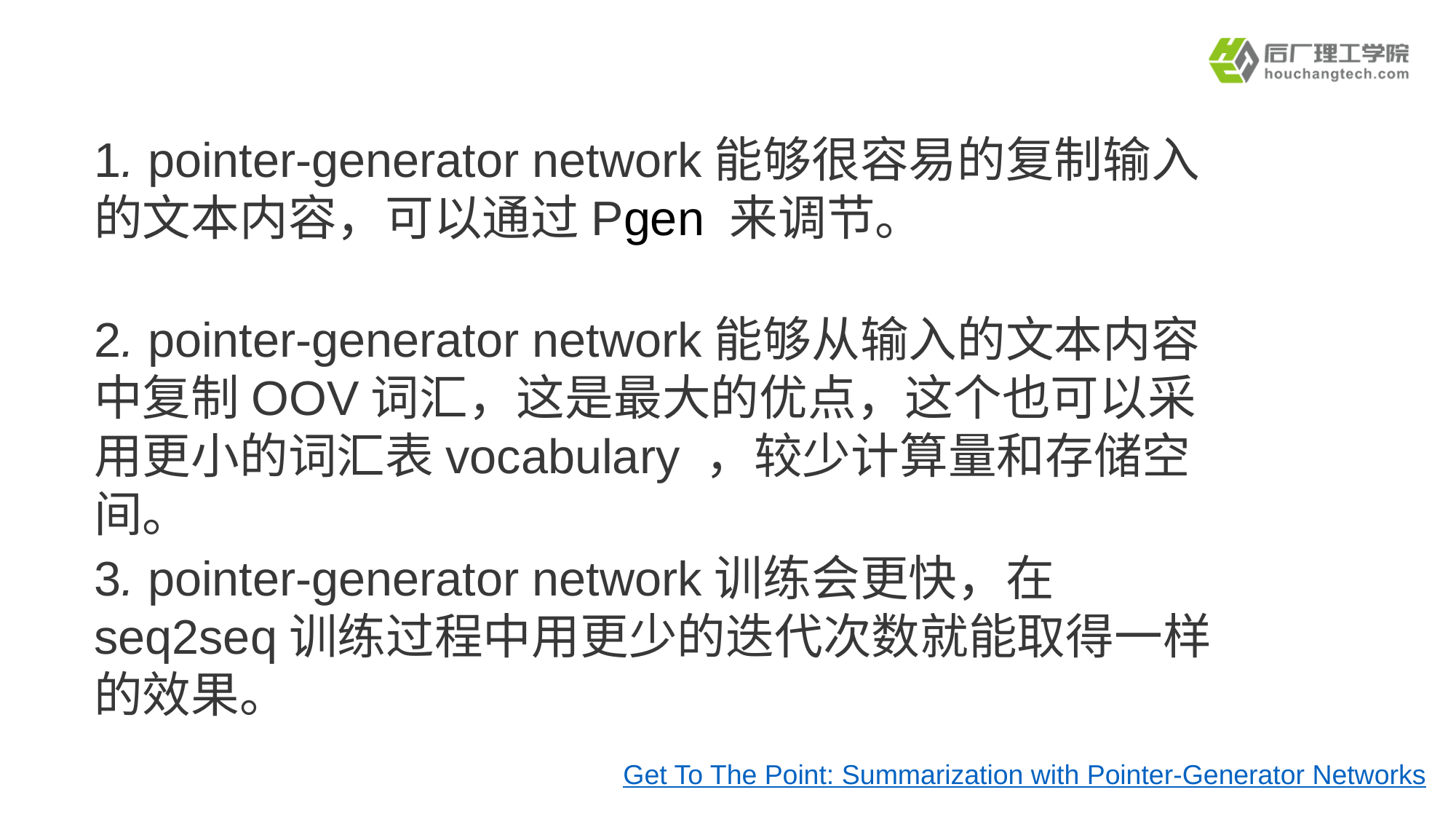

1. pointer-generator network能够很容易的复制输入的文本内容，可以通过Pgen 来调节。
2. pointer-generator network能够从输入的文本内容中复制OOV词汇，这是最大的优点，这个也可以采用更小的词汇表vocabulary ，较少计算量和存储空间。
3. pointer-generator network训练会更快，在seq2seq训练过程中用更少的迭代次数就能取得一样的效果。
Get To The Point: Summarization with Pointer-Generator Networks